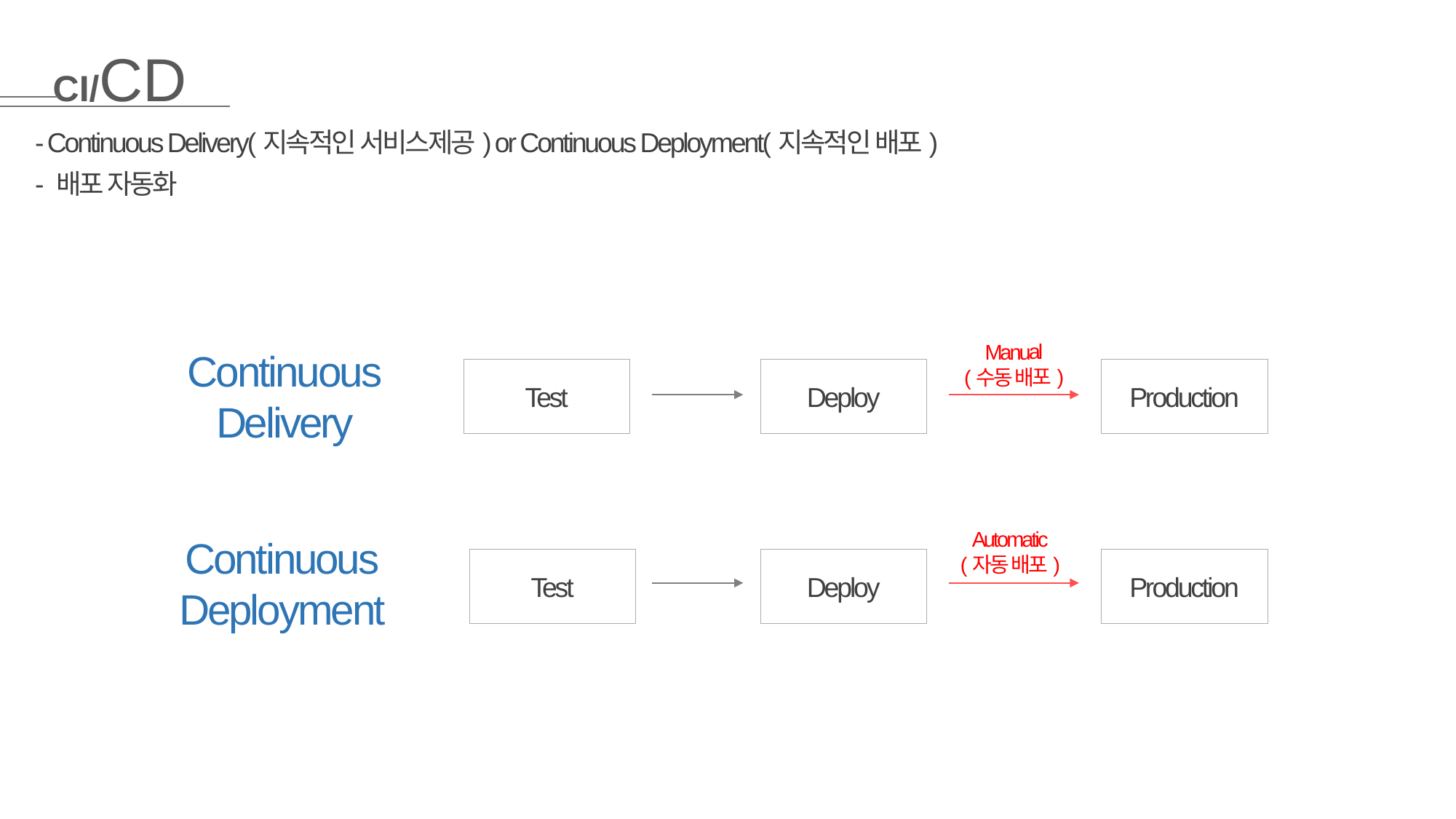

CI/CD
- Continuous Delivery(지속적인 서비스제공) or Continuous Deployment(지속적인 배포)

- 배포 자동화
Manual
(수동 배포)
Continuous
Delivery
Test
Deploy
Production
Automatic
(자동 배포)
Continuous
Deployment
Test
Deploy
Production